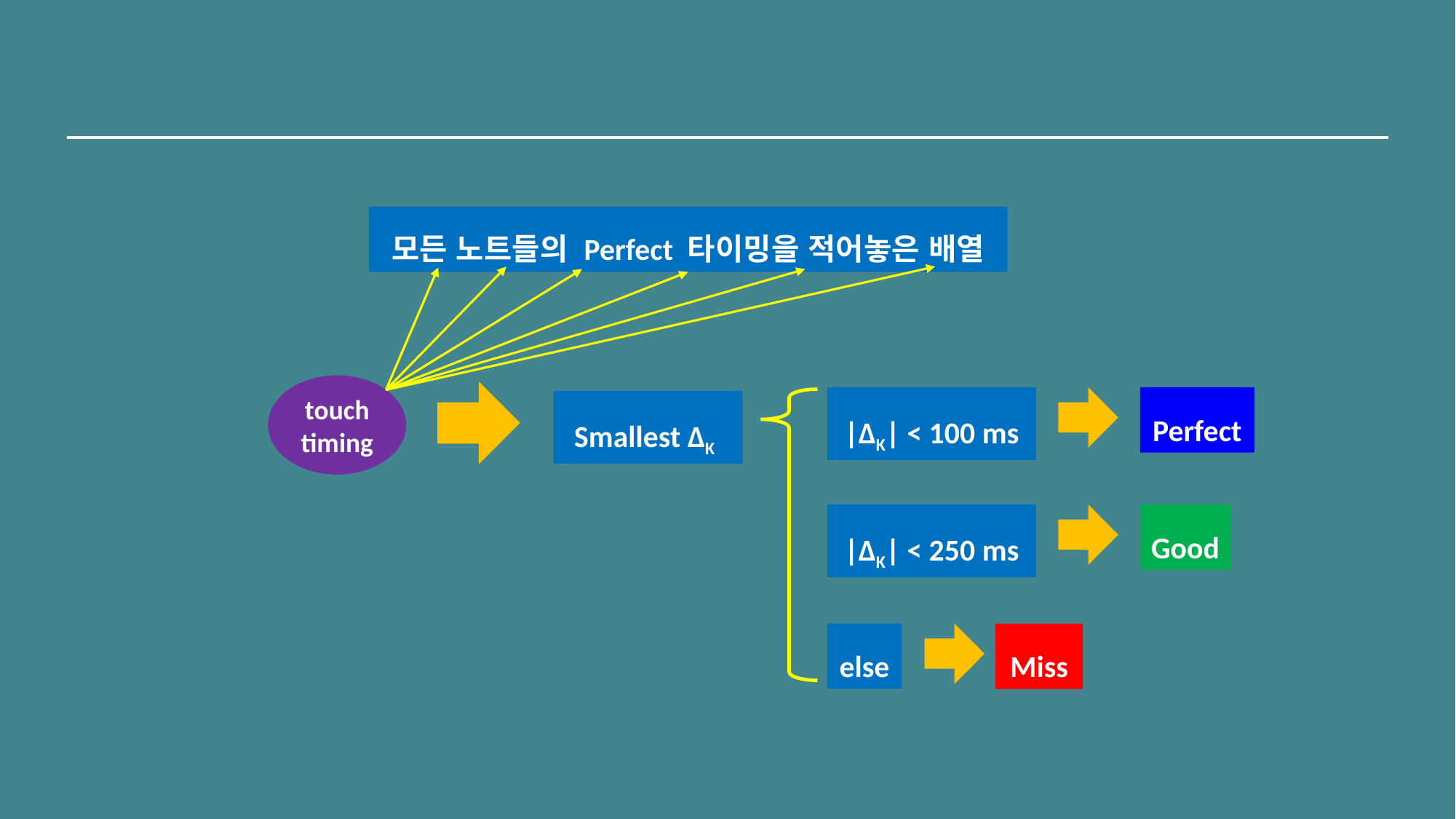

Project Design
모든 노트들의 Perfect 타이밍을 적어놓은 배열
touch timing

Perfect
|ΔK| < 100 ms

Smallest ΔK
|ΔK| < 250 ms
Good

else

Miss